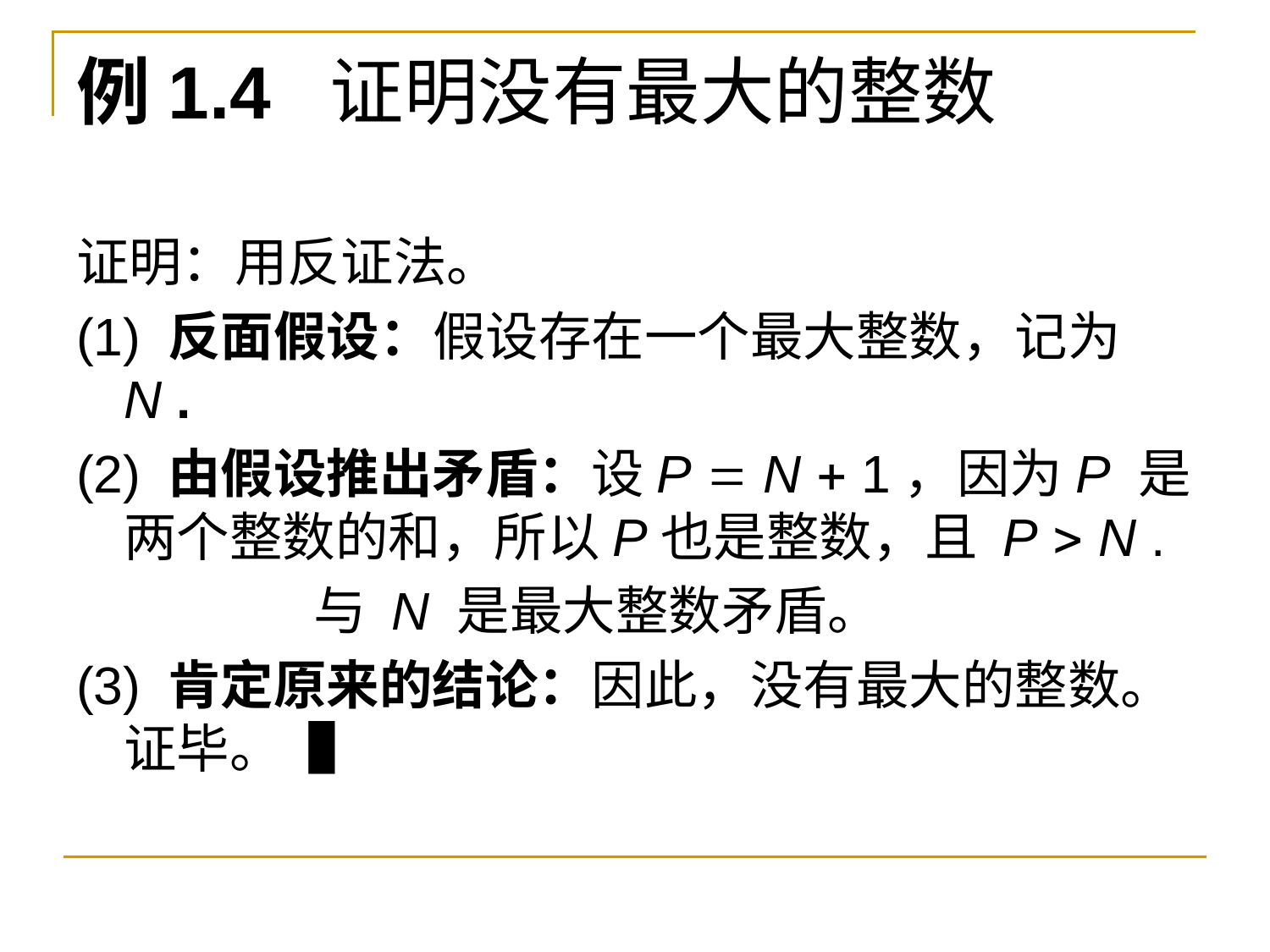

# 例1.4  证明没有最大的整数
证明：用反证法。
(1) 反面假设：假设存在一个最大整数，记为N .
(2) 由假设推出矛盾：设P = N + 1，因为P 是两个整数的和，所以P也是整数，且 P > N .
                   与 N 是最大整数矛盾。
(3) 肯定原来的结论：因此，没有最大的整数。证毕。▐